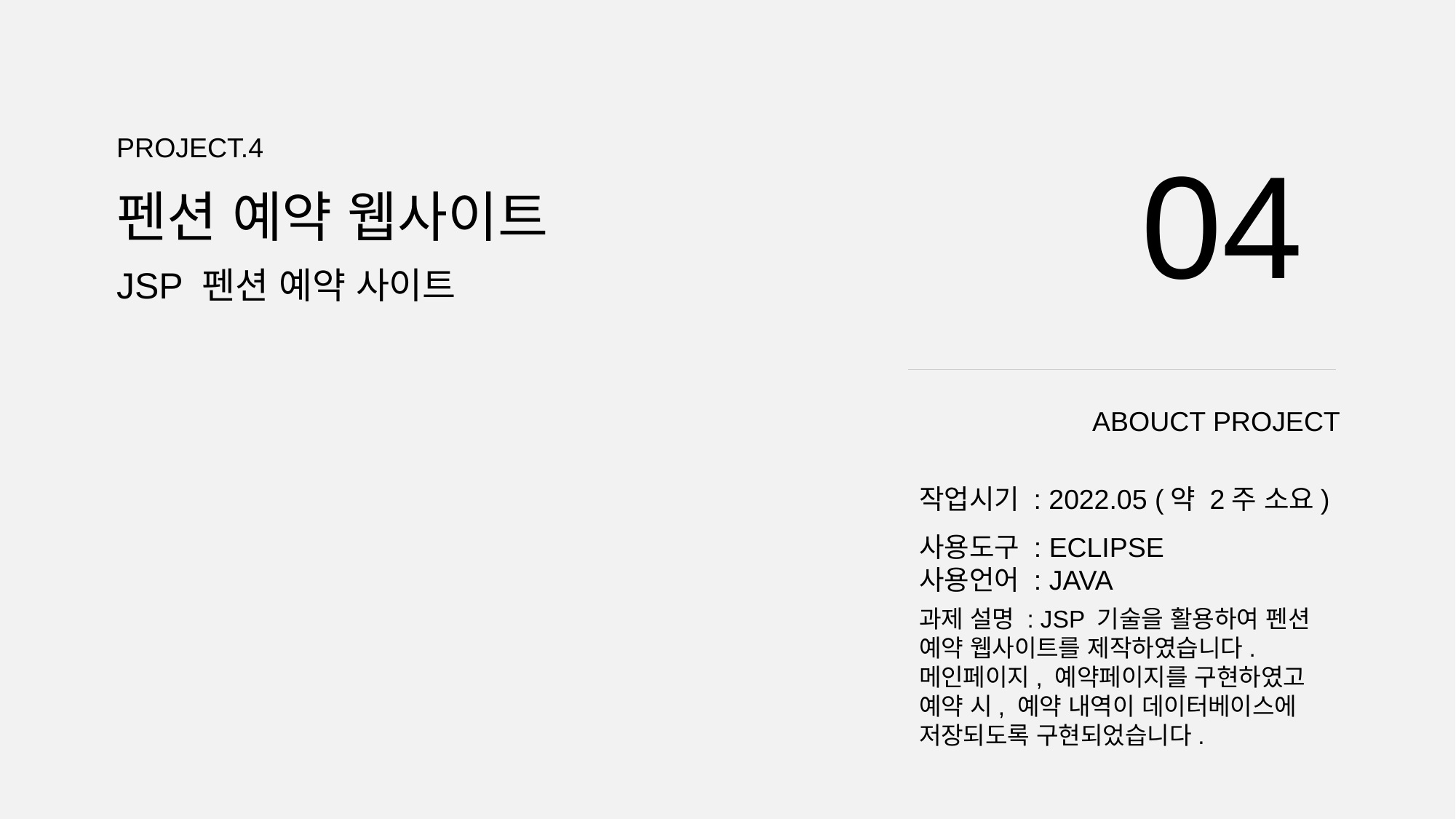

PROJECT.4
04
펜션 예약 웹사이트
JSP 펜션 예약 사이트
ABOUCT PROJECT
작업시기 : 2022.05 (약 2주 소요)
사용도구 : ECLIPSE
사용언어 : JAVA
과제 설명 : JSP 기술을 활용하여 펜션 예약 웹사이트를 제작하였습니다. 메인페이지, 예약페이지를 구현하였고 예약 시, 예약 내역이 데이터베이스에 저장되도록 구현되었습니다.